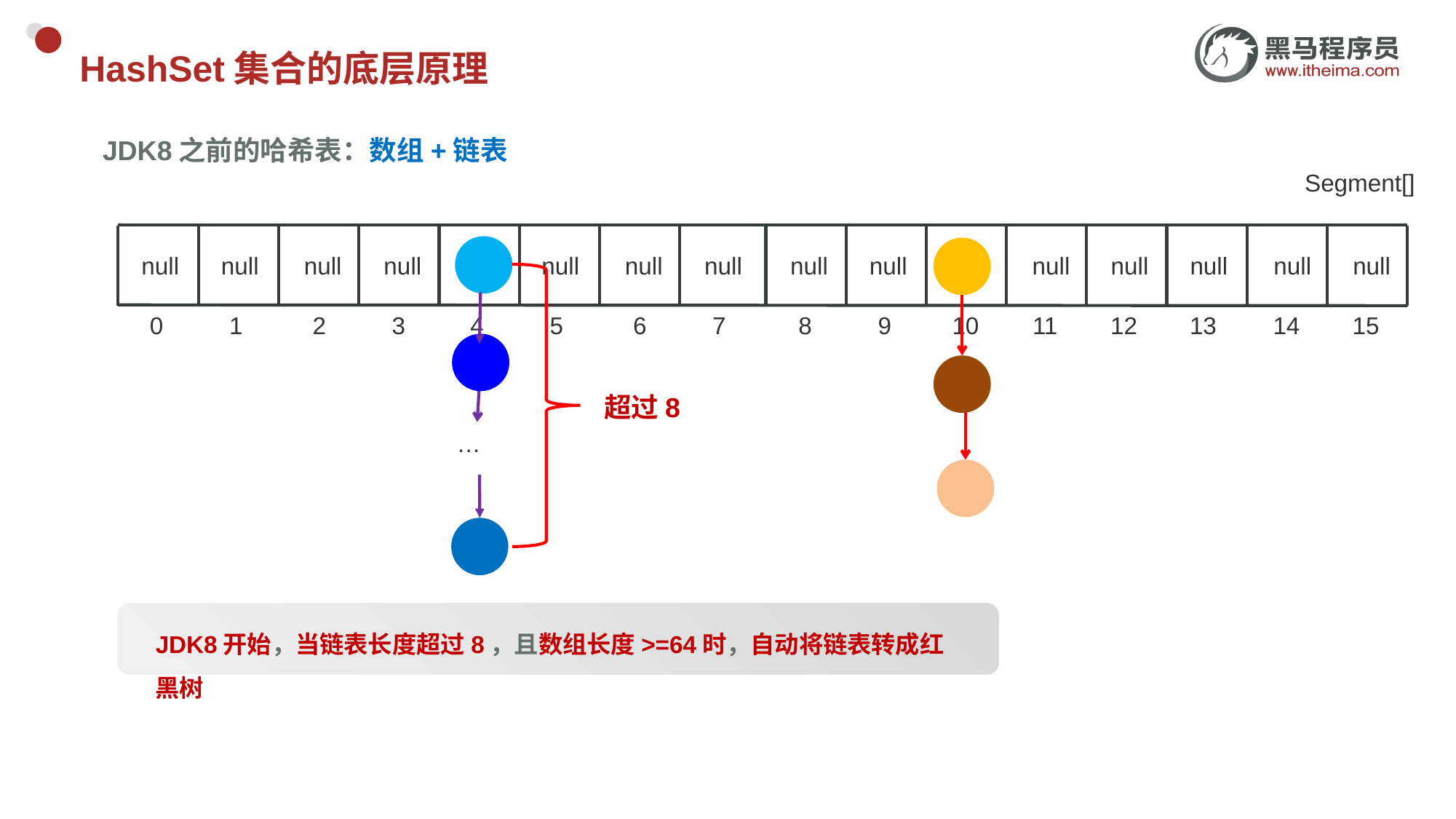

# HashSet集合的底层原理
JDK8之前的哈希表：数组+链表
Segment[]

null
null
null
null
null
null
null
null
null
null
null
null
null
null

0
1
2
3
4
5
6
7
8
9
10
11
12
13
14
15

超过8
…

JDK8开始，当链表长度超过8，且数组长度>=64时，自动将链表转成红黑树